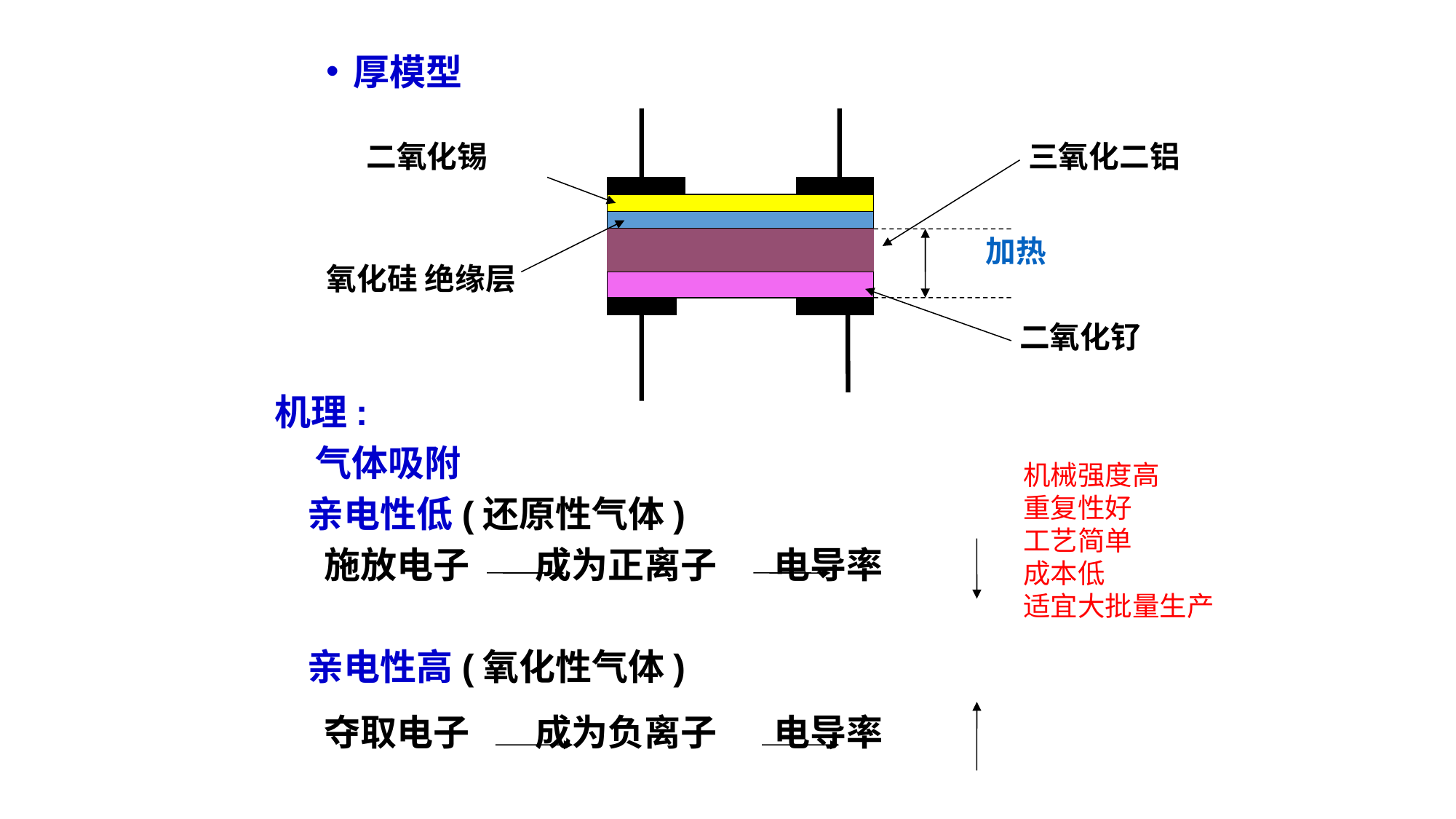

厚模型

二氧化锡
三氧化二铝

加热

氧化硅 绝缘层

二氧化钌

机理:
    气体吸附
   亲电性低(还原性气体)
     施放电子        成为正离子       电导率

   亲电性高(氧化性气体)
     夺取电子        成为负离子       电导率
机械强度高
重复性好
工艺简单
成本低
适宜大批量生产